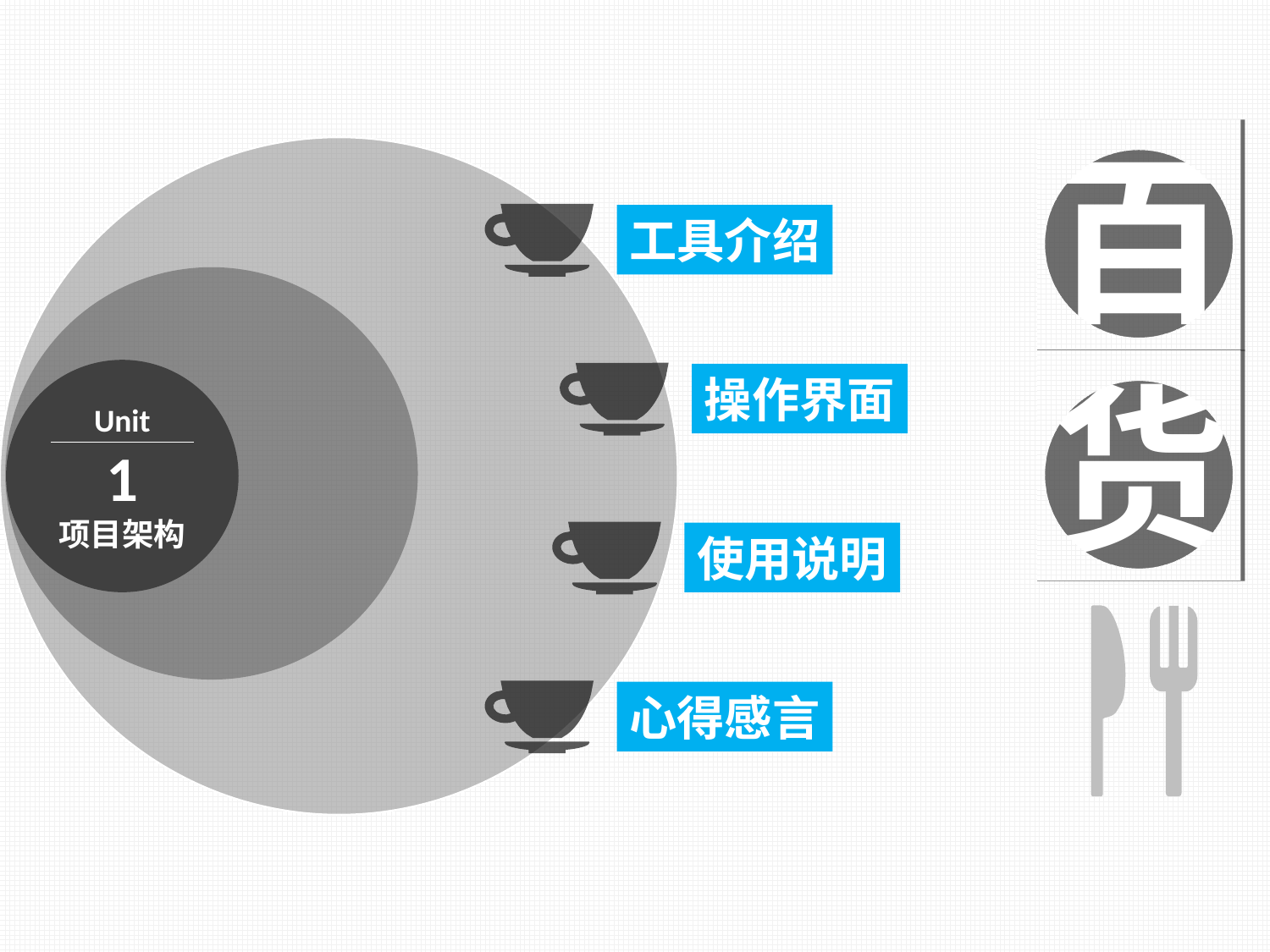

百
货

工具介绍

Unit
1
项目架构
操作界面

使用说明

心得感言